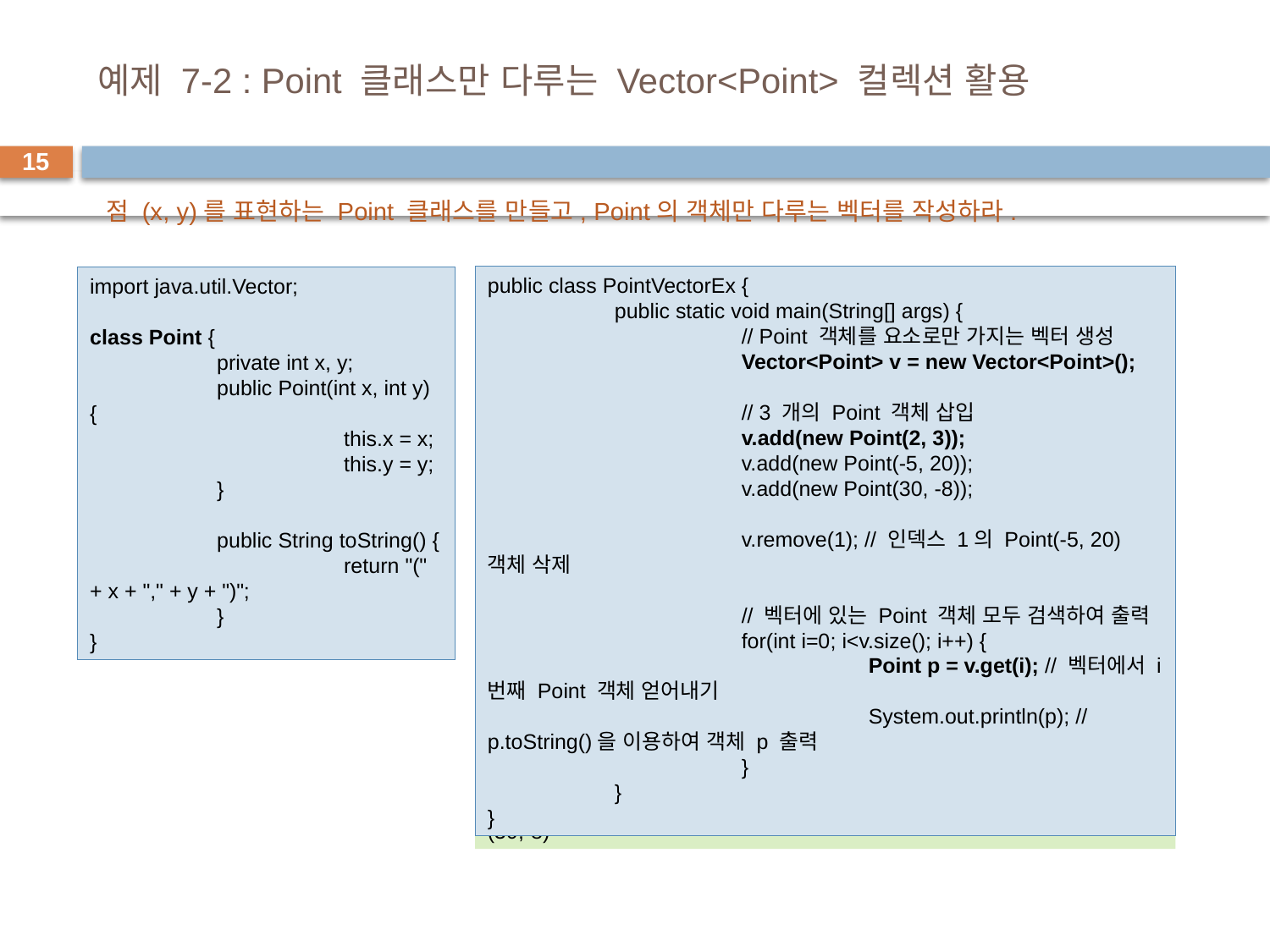

# 예제 7-2 : Point 클래스만 다루는 Vector<Point> 컬렉션 활용
15
점 (x, y)를 표현하는 Point 클래스를 만들고, Point의 객체만 다루는 벡터를 작성하라.
public class PointVectorEx {
	public static void main(String[] args) {
		// Point 객체를 요소로만 가지는 벡터 생성
		Vector<Point> v = new Vector<Point>();

		// 3 개의 Point 객체 삽입
		v.add(new Point(2, 3));
		v.add(new Point(-5, 20));
		v.add(new Point(30, -8));

		v.remove(1); // 인덱스 1의 Point(-5, 20) 객체 삭제

		// 벡터에 있는 Point 객체 모두 검색하여 출력
		for(int i=0; i<v.size(); i++) {
			Point p = v.get(i); // 벡터에서 i 번째 Point 객체 얻어내기
			System.out.println(p); // p.toString()을 이용하여 객체 p 출력
		}
	}
}
import java.util.Vector;

class Point {
	private int x, y;
	public Point(int x, int y) {
		this.x = x;
		this.y = y;
	}

	public String toString() {
		return "(" + x + "," + y + ")";
	}
}
(2,3)
(30,-8)